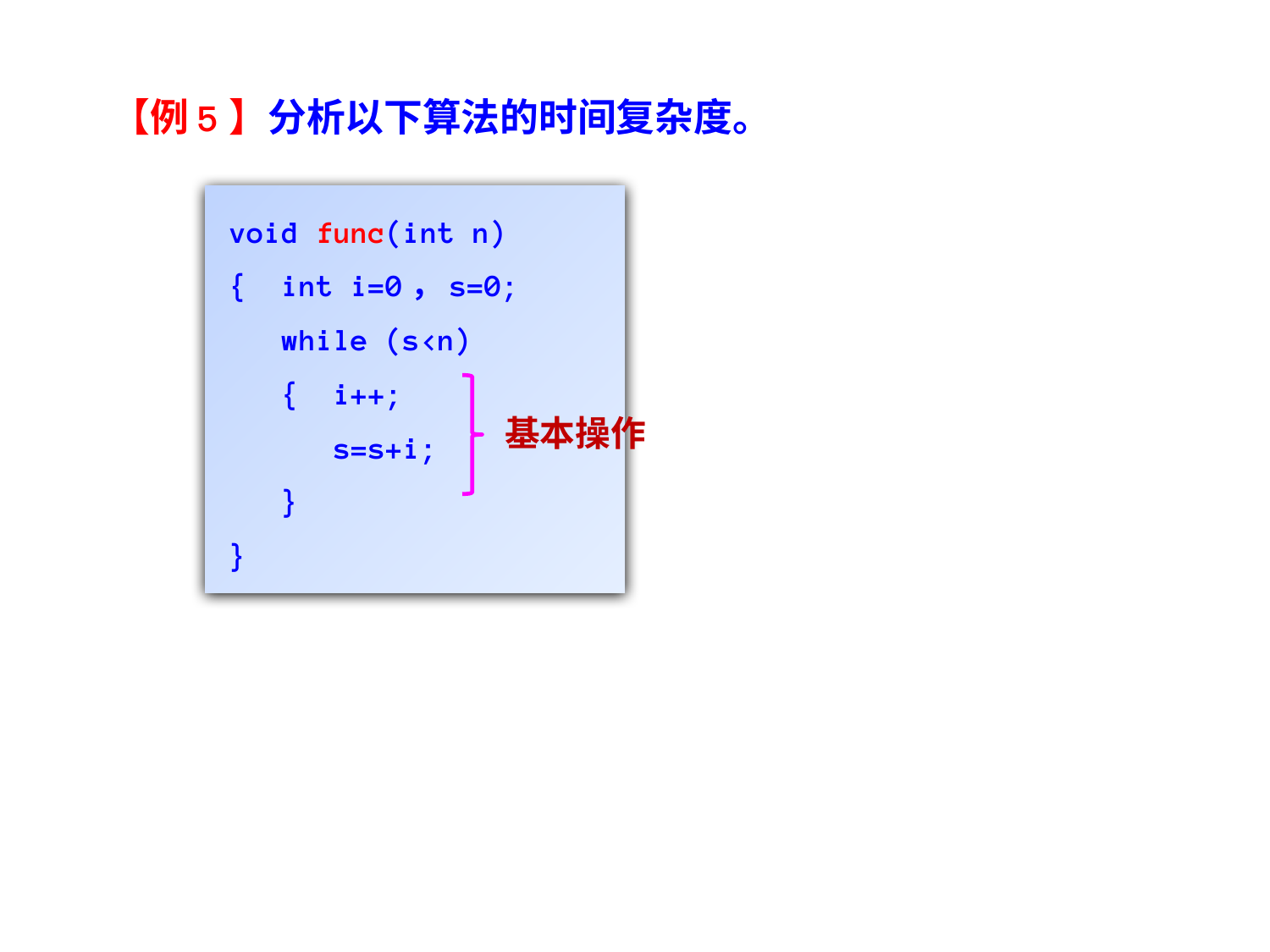

【例5】分析以下算法的时间复杂度。
void func(int n)
{  int i=0，s=0;
   while (s<n)
   {  i++;
      s=s+i;
   }
}

基本操作